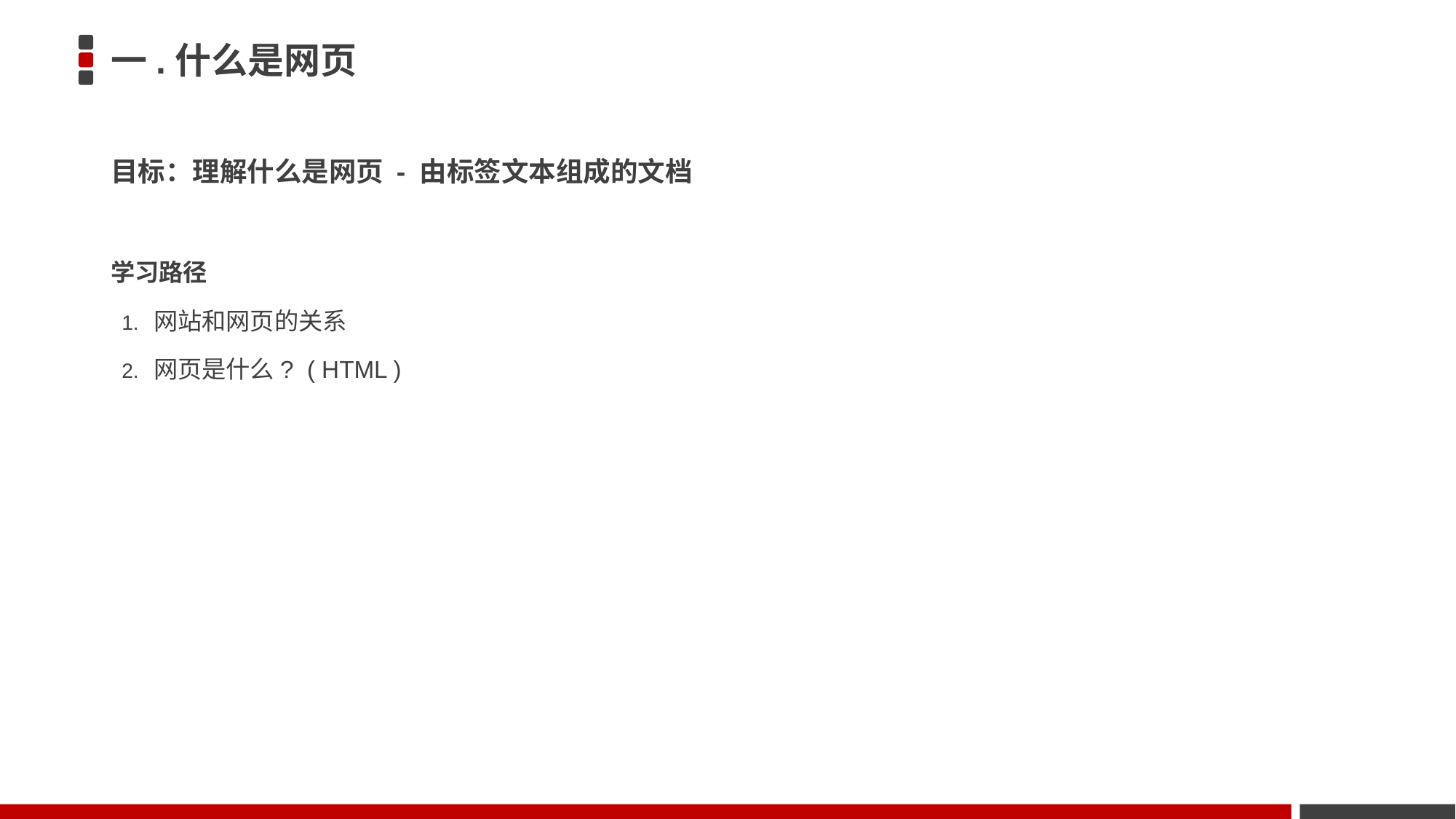

# 一.什么是网页
目标：理解什么是网页 - 由标签文本组成的文档
学习路径
网站和网页的关系
网页是什么?  ( HTML )